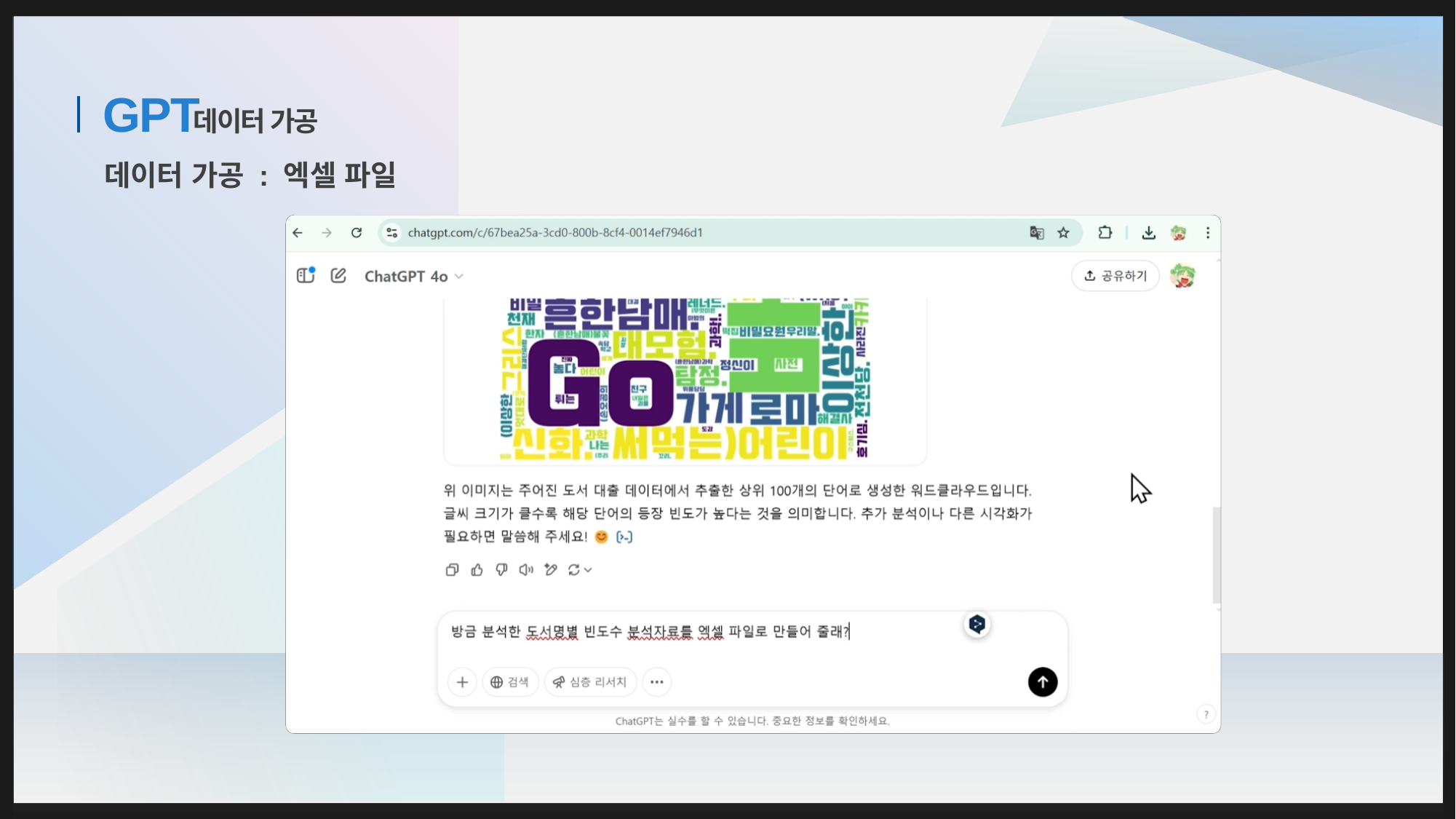

데이터 가공
# GPT
데이터 가공 : 엑셀 파일